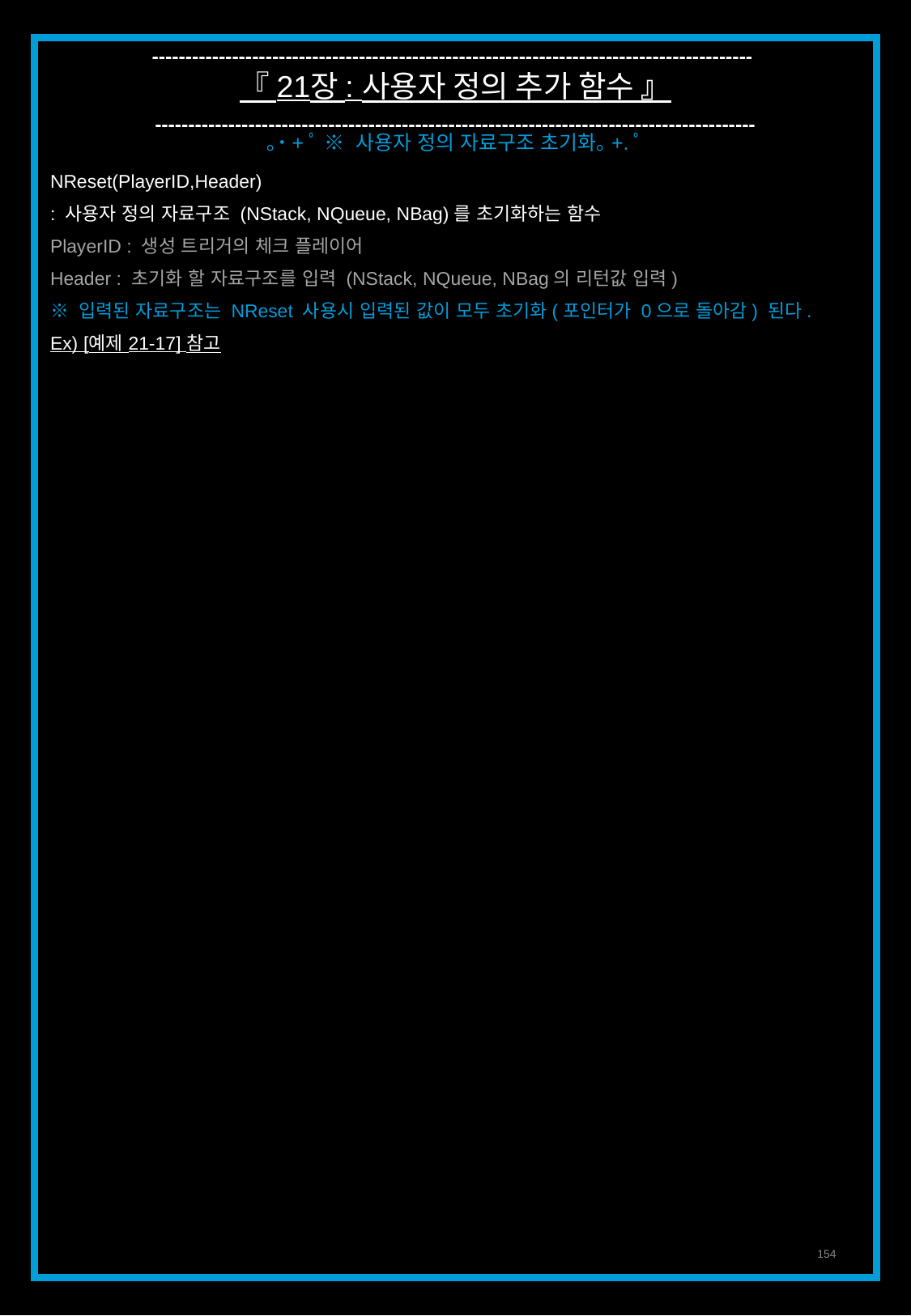

------------------------------------------------------------------------------------------
『 21장 : 사용자 정의 추가 함수 』
------------------------------------------------------------------------------------------

｡˙+ﾟ ※  사용자 정의 자료구조 초기화｡+.ﾟ
NReset(PlayerID,Header)
: 사용자 정의 자료구조 (NStack, NQueue, NBag)를 초기화하는 함수
PlayerID : 생성 트리거의 체크 플레이어
Header : 초기화 할 자료구조를 입력 (NStack, NQueue, NBag의 리턴값 입력)
※ 입력된 자료구조는 NReset 사용시 입력된 값이 모두 초기화(포인터가 0으로 돌아감) 된다.
Ex) [예제 21-17] 참고
154